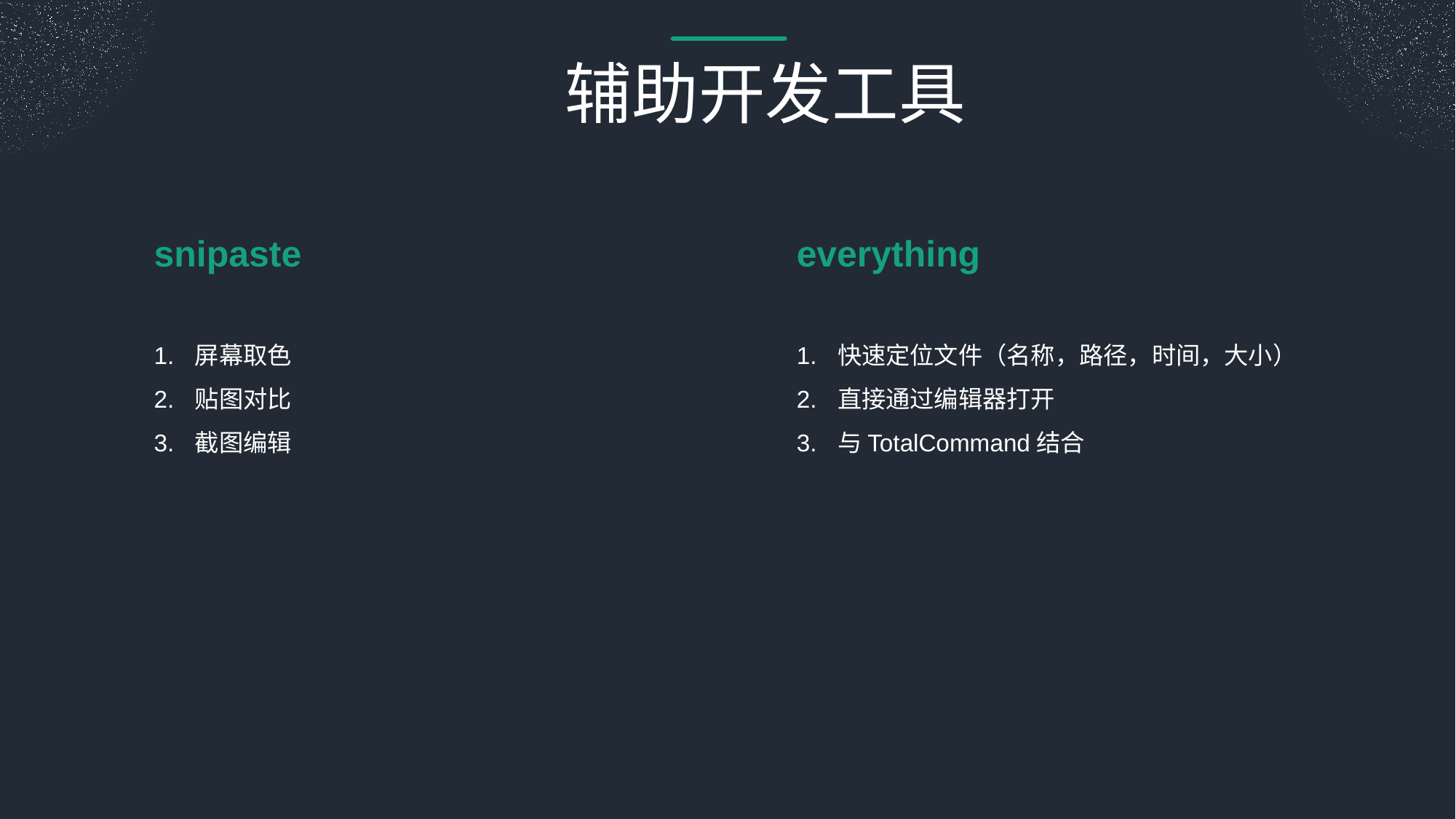

辅助开发工具

snipaste
everything
屏幕取色
贴图对比
截图编辑
快速定位文件（名称，路径，时间，大小）
直接通过编辑器打开
与TotalCommand结合